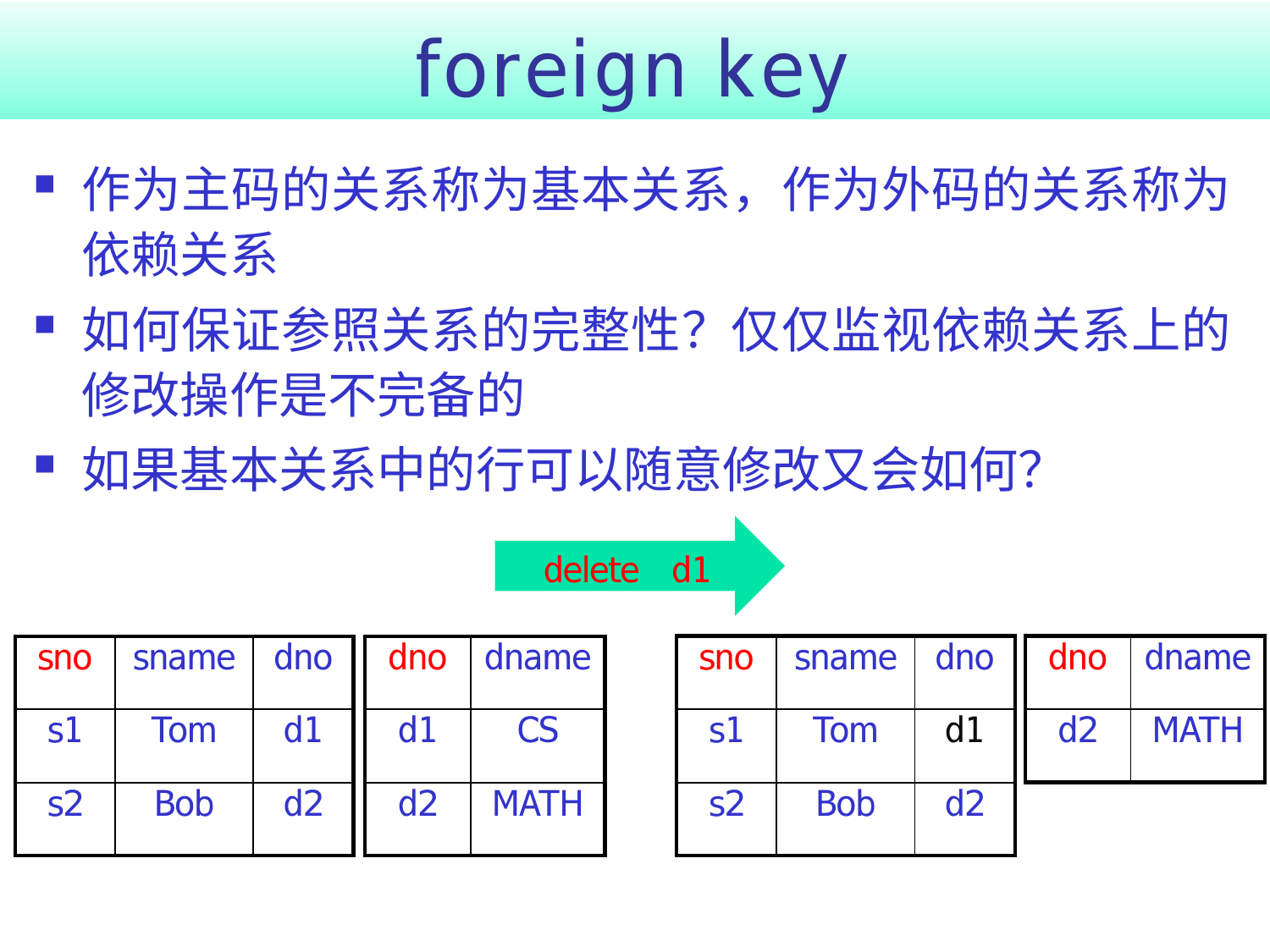

# foreign key
作为主码的关系称为基本关系，作为外码的关系称为依赖关系
如何保证参照关系的完整性？仅仅监视依赖关系上的修改操作是不完备的
如果基本关系中的行可以随意修改又会如何？
delete   d1
| sno | sname | dno |
| --- | --- | --- |
| s1 | Tom | d1 |
| s2 | Bob | d2 |
| dno | dname |
| --- | --- |
| d2 | MATH |
| sno | sname | dno |
| --- | --- | --- |
| s1 | Tom | d1 |
| s2 | Bob | d2 |
| dno | dname |
| --- | --- |
| d1 | CS |
| d2 | MATH |